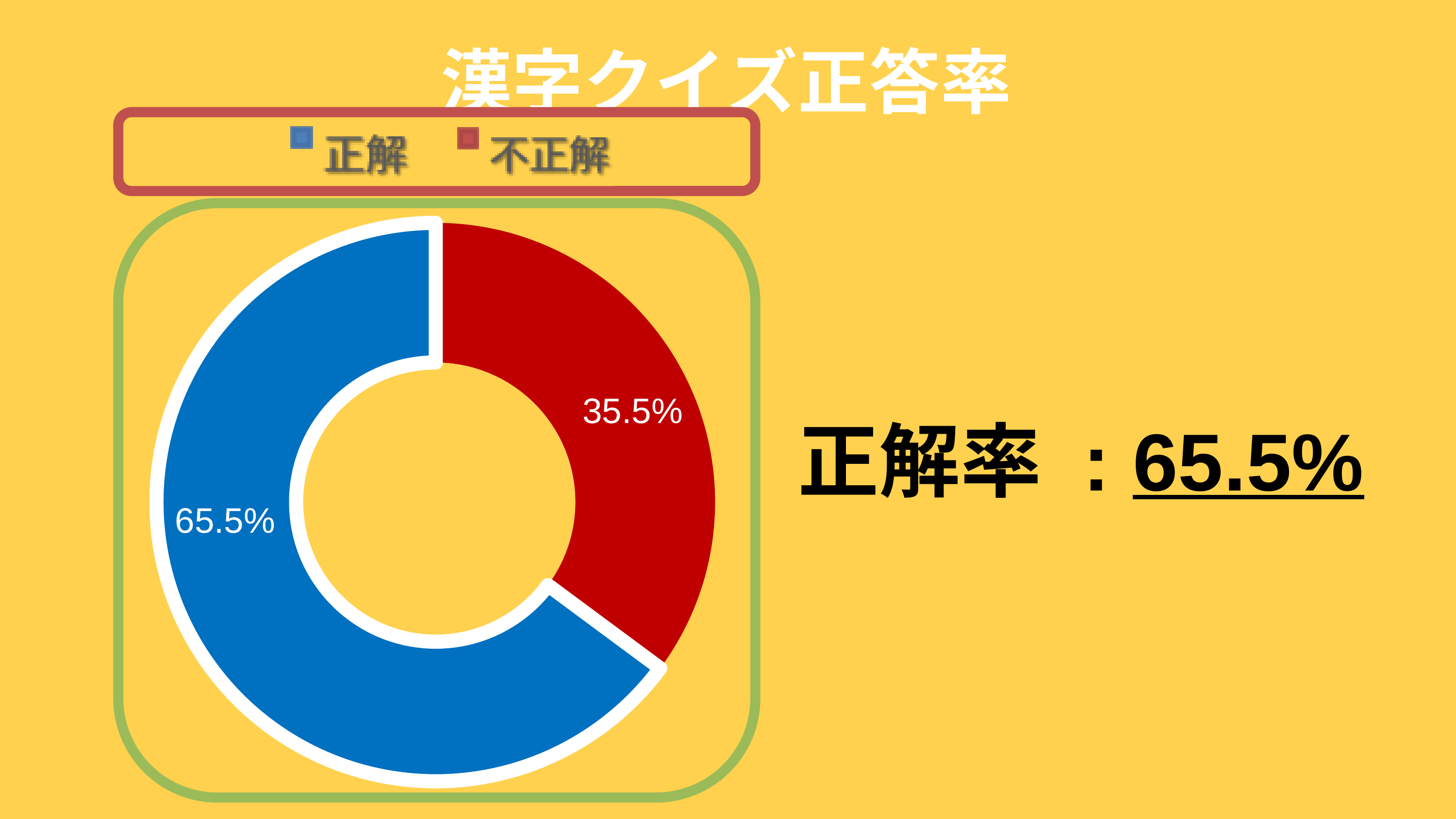

### Chart

| Category | 판매 |
|---|---|
| 不正解 | 35.5 |
| 正解 | 65.5 |